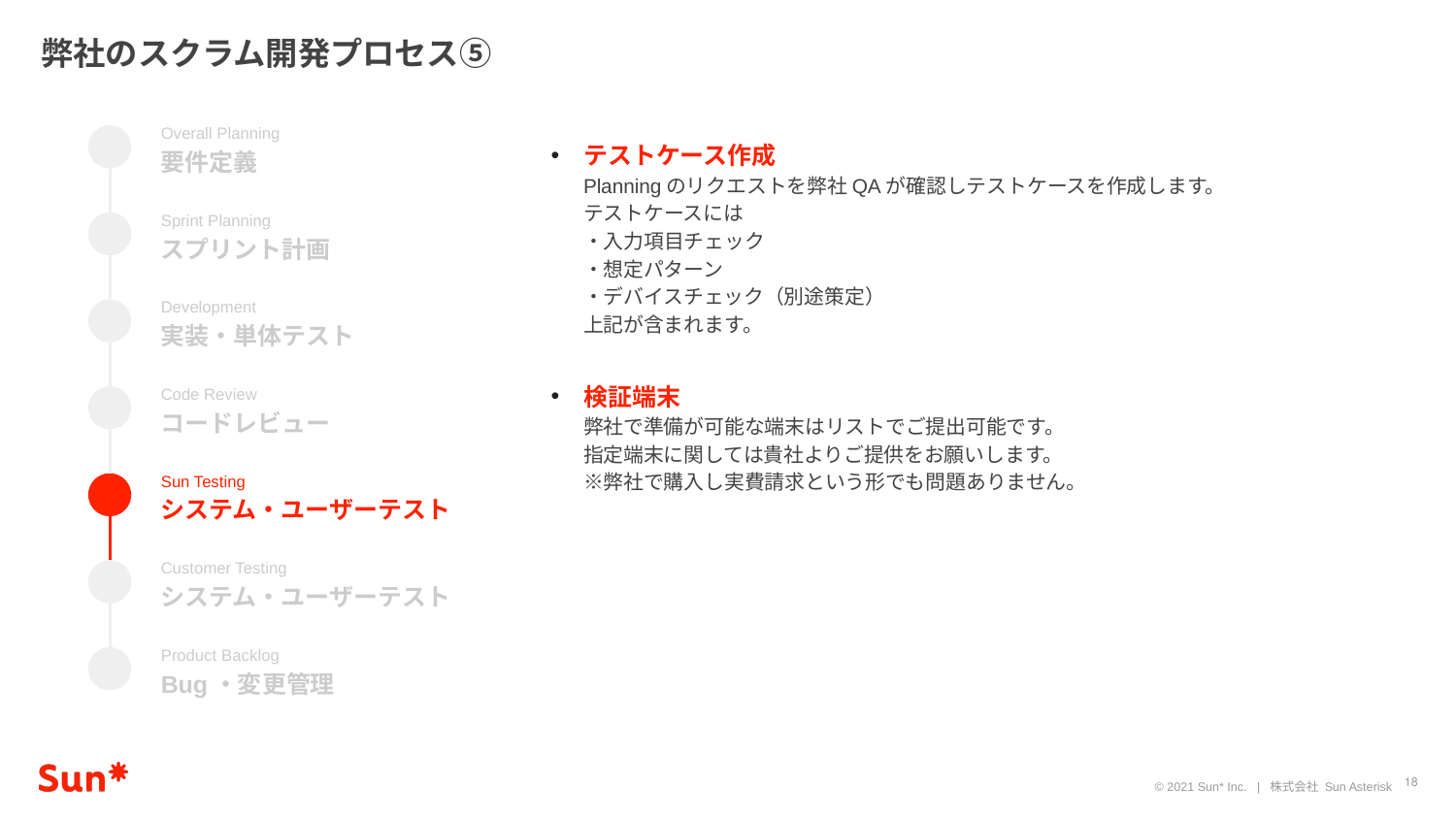

弊社のスクラム開発プロセス⑤
Overall Planning
要件定義

テストケース作成
Planningのリクエストを弊社QAが確認しテストケースを作成します。
テストケースには
・入力項目チェック
・想定パターン
・デバイスチェック（別途策定）
上記が含まれます。
検証端末
弊社で準備が可能な端末はリストでご提出可能です。
指定端末に関しては貴社よりご提供をお願いします。
※弊社で購入し実費請求という形でも問題ありません。
Sprint Planning
スプリント計画

Development
実装・単体テスト

Code Review
コードレビュー

Sun Testing
システム・ユーザーテスト

Customer Testing
システム・ユーザーテスト

Product Backlog
Bug・変更管理